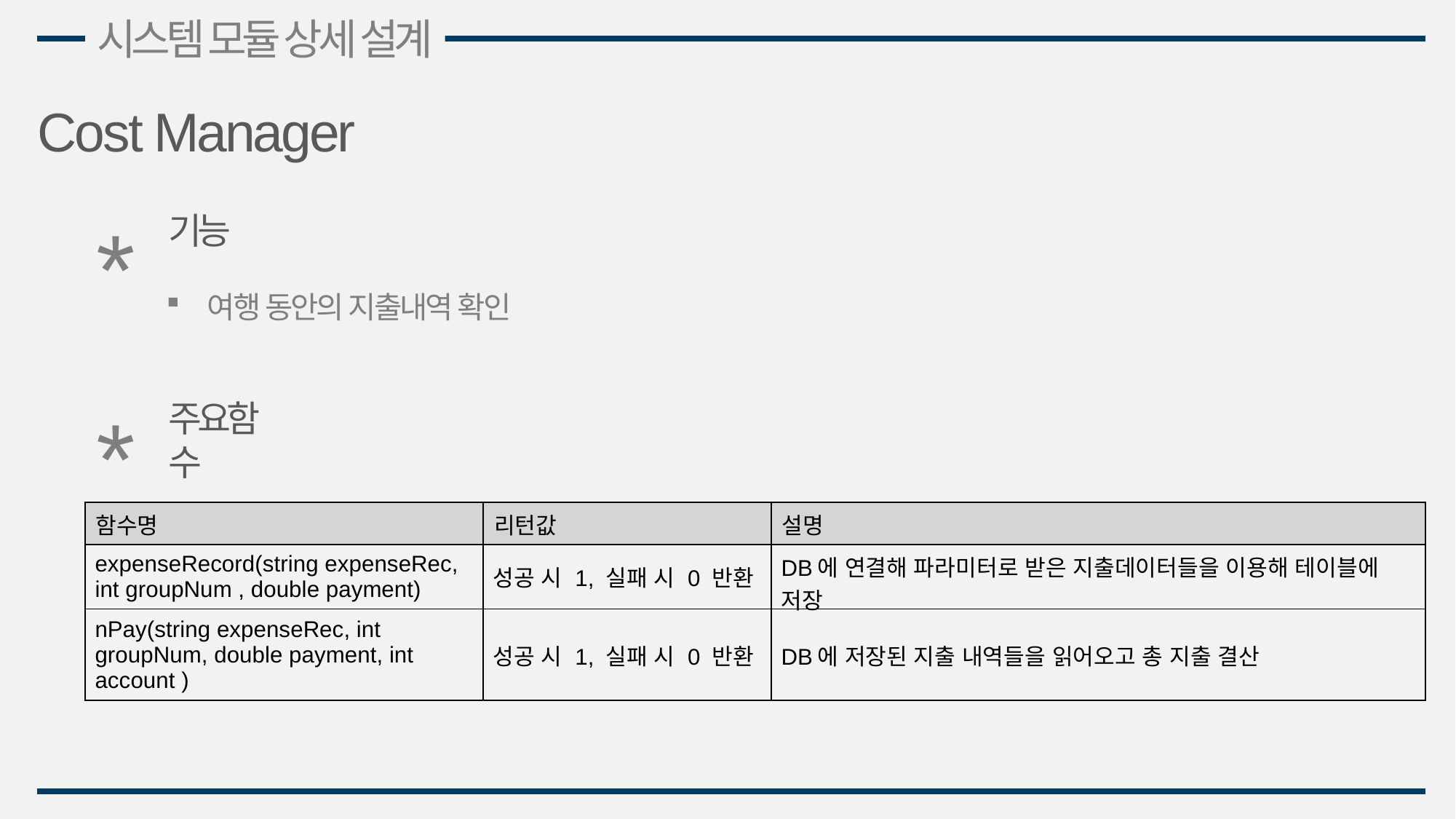

시스템 모듈 상세 설계
Cost Manager
*
기능
여행 동안의 지출내역 확인
*
주요함수
| 함수명 | 리턴값 | 설명 |
| --- | --- | --- |
| expenseRecord(string expenseRec, int groupNum , double payment) | 성공 시 1, 실패 시 0 반환 | DB에 연결해 파라미터로 받은 지출데이터들을 이용해 테이블에 저장 |
| nPay(string expenseRec, int groupNum, double payment, int account ) | 성공 시 1, 실패 시 0 반환 | DB에 저장된 지출 내역들을 읽어오고 총 지출 결산 |